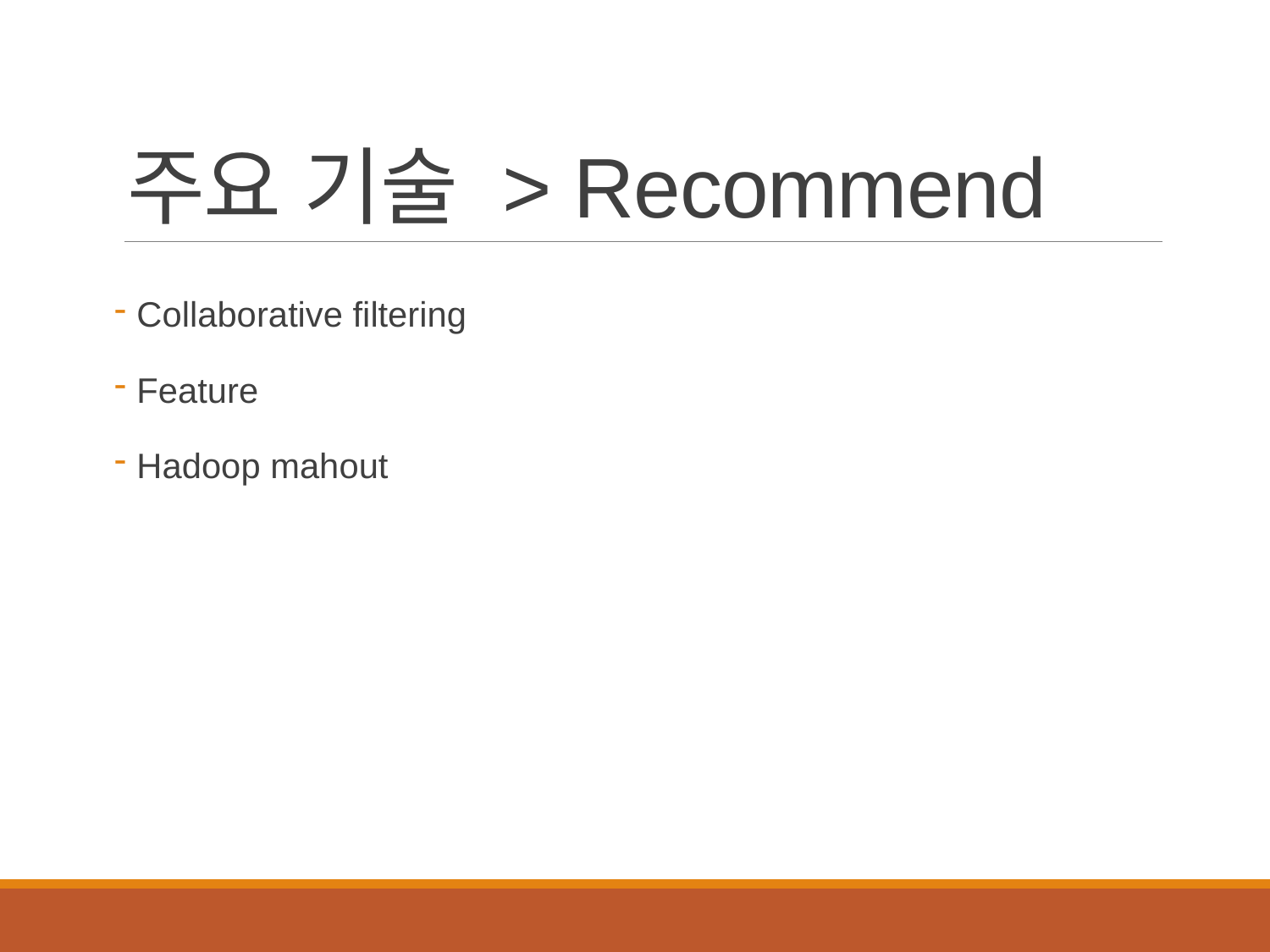

# 주요 기술 > Recommend
 Collaborative filtering
 Feature
 Hadoop mahout